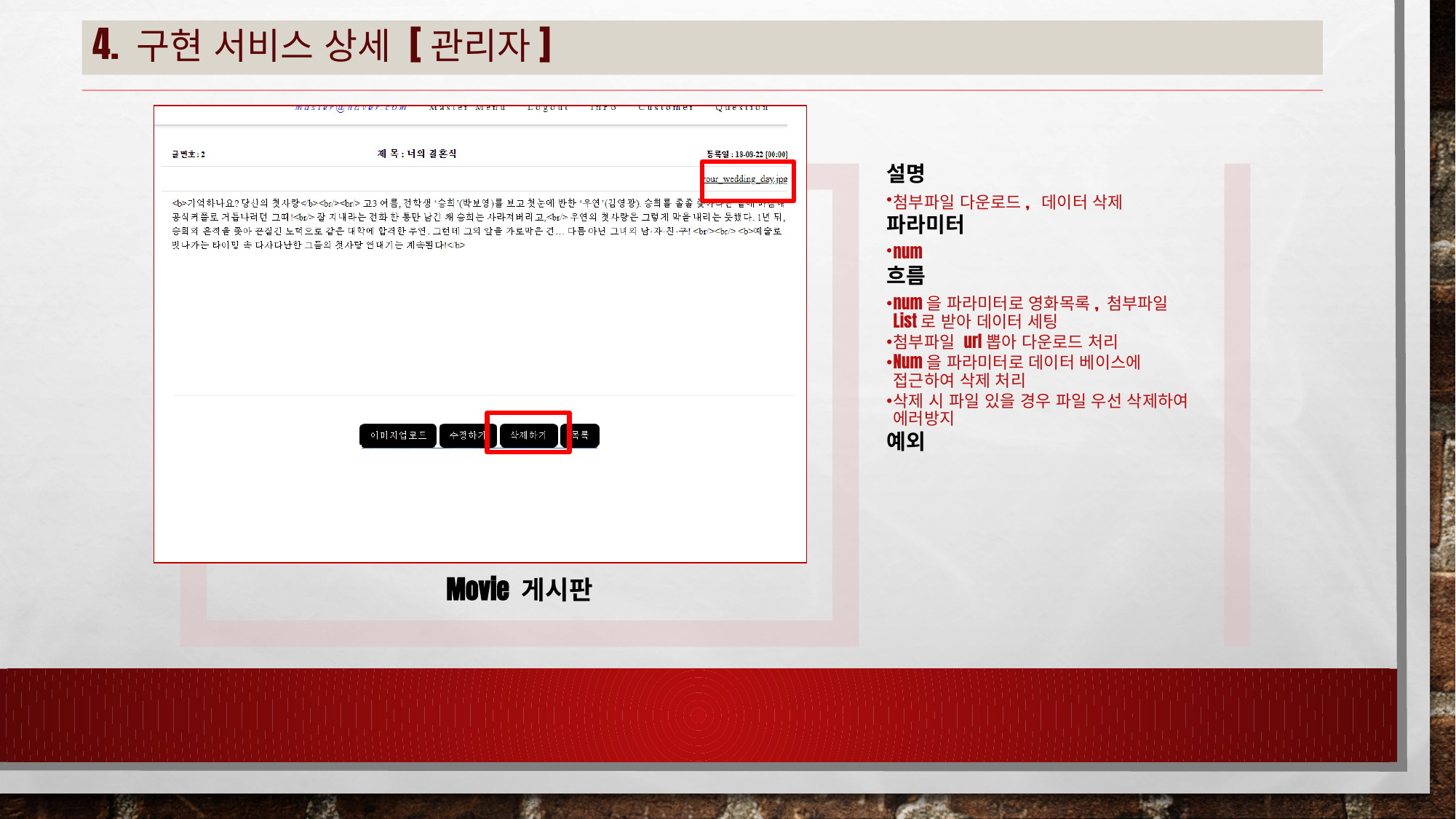

# 4. 구현 서비스 상세 [관리자]
Movie 게시판
설명
첨부파일 다운로드,  데이터 삭제
파라미터
num
흐름
num을 파라미터로 영화목록, 첨부파일 List로 받아 데이터 세팅
첨부파일 url뽑아 다운로드 처리
Num을 파라미터로 데이터 베이스에 접근하여 삭제 처리
삭제 시 파일 있을 경우 파일 우선 삭제하여 에러방지
예외